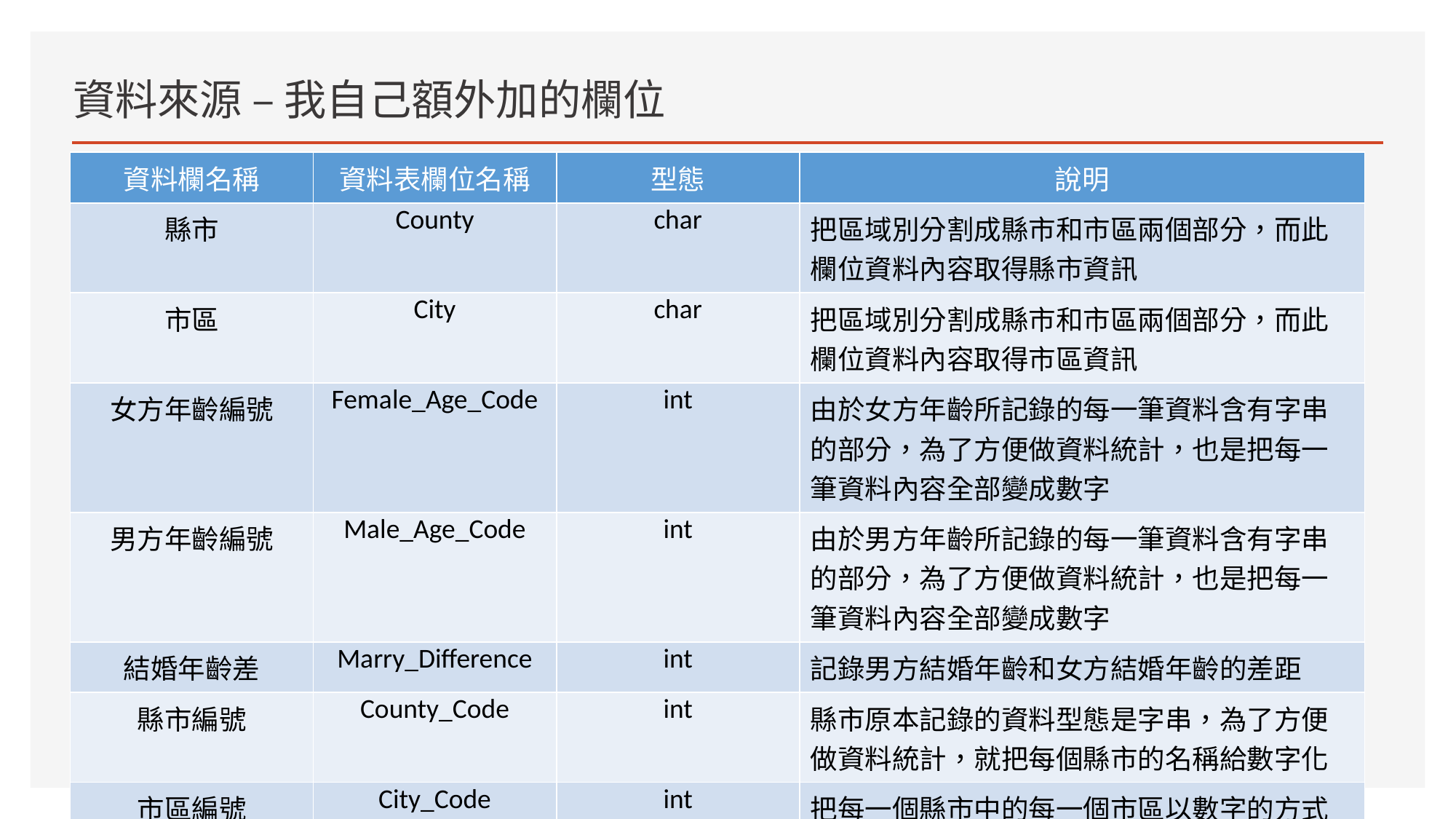

# 資料來源 – 我自己額外加的欄位
| 資料欄名稱 | 資料表欄位名稱 | 型態 | 說明 |
| --- | --- | --- | --- |
| 縣市 | County | char | 把區域別分割成縣市和市區兩個部分，而此欄位資料內容取得縣市資訊 |
| 市區 | City | char | 把區域別分割成縣市和市區兩個部分，而此欄位資料內容取得市區資訊 |
| 女方年齡編號 | Female\_Age\_Code | int | 由於女方年齡所記錄的每一筆資料含有字串的部分，為了方便做資料統計，也是把每一筆資料內容全部變成數字 |
| 男方年齡編號 | Male\_Age\_Code | int | 由於男方年齡所記錄的每一筆資料含有字串的部分，為了方便做資料統計，也是把每一筆資料內容全部變成數字 |
| 結婚年齡差 | Marry\_Difference | int | 記錄男方結婚年齡和女方結婚年齡的差距 |
| 縣市編號 | County\_Code | int | 縣市原本記錄的資料型態是字串，為了方便做資料統計，就把每個縣市的名稱給數字化 |
| 市區編號 | City\_Code | int | 把每一個縣市中的每一個市區以數字的方式記錄下來，方便之後切割資料表和統計使用 |